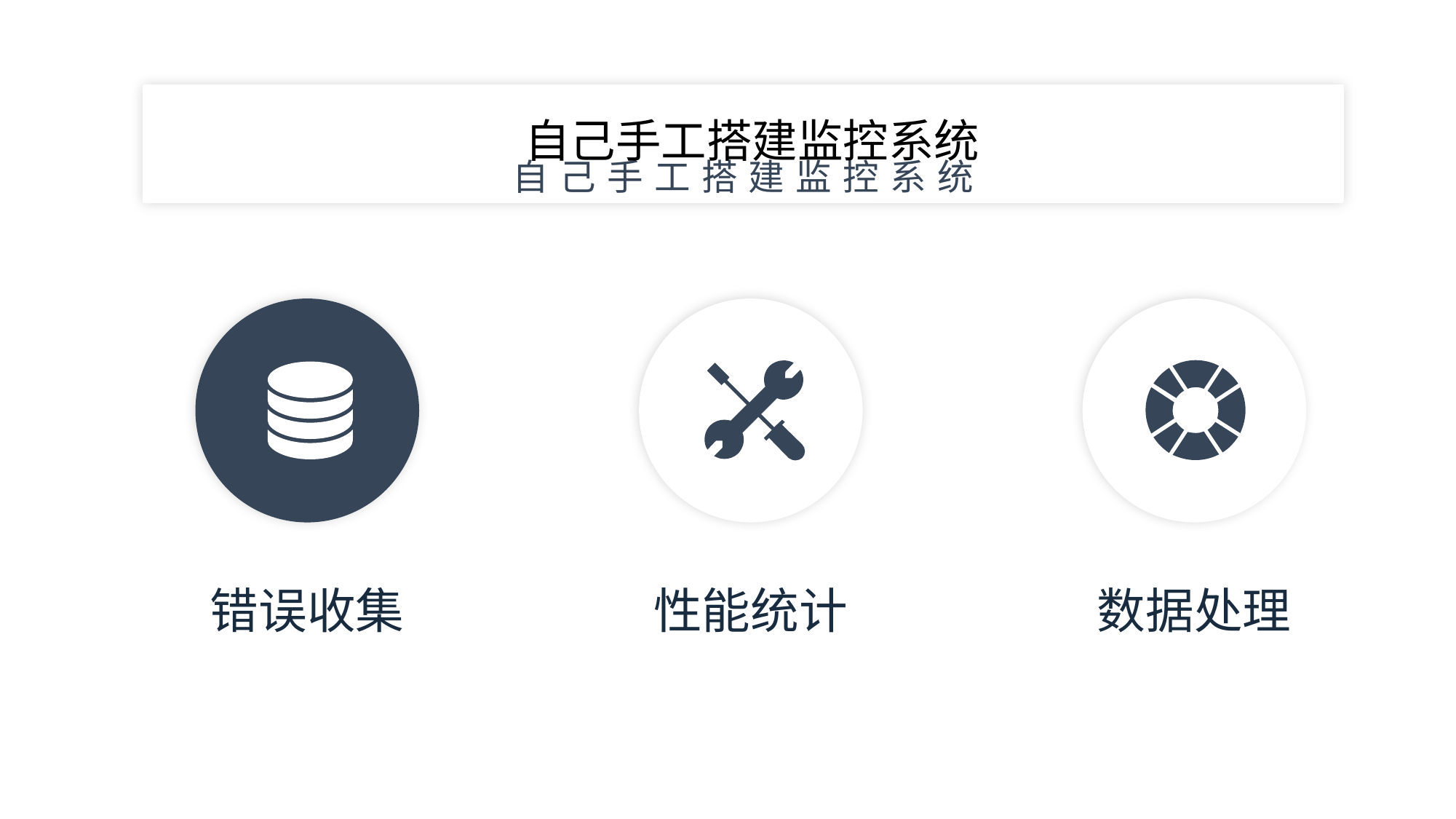

自己手工搭建监控系统
自己手工搭建监控系统

性能统计

数据处理

错误收集